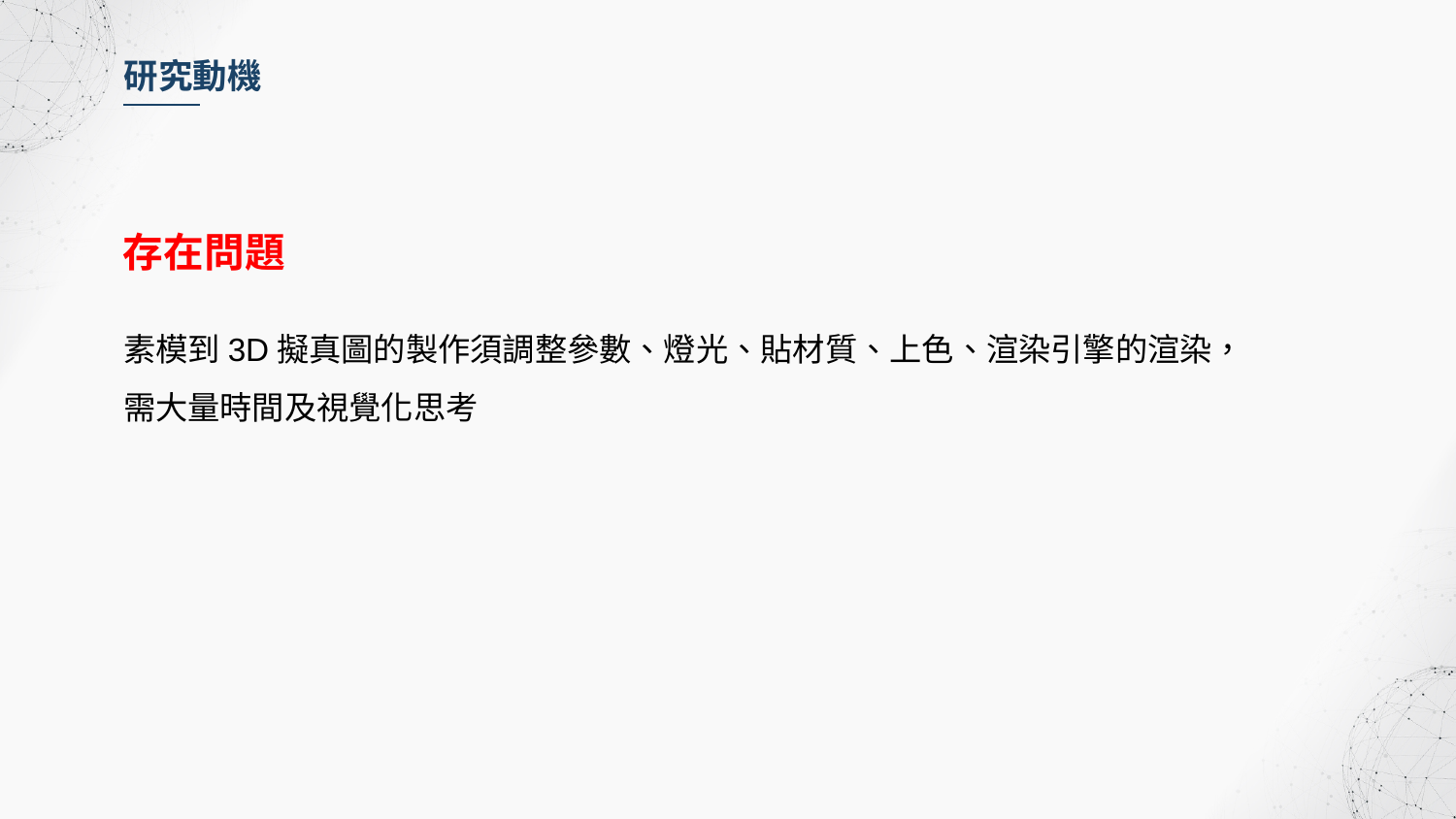

研究動機
存在問題
素模到3D擬真圖的製作須調整參數、燈光、貼材質、上色、渲染引擎的渲染，需大量時間及視覺化思考